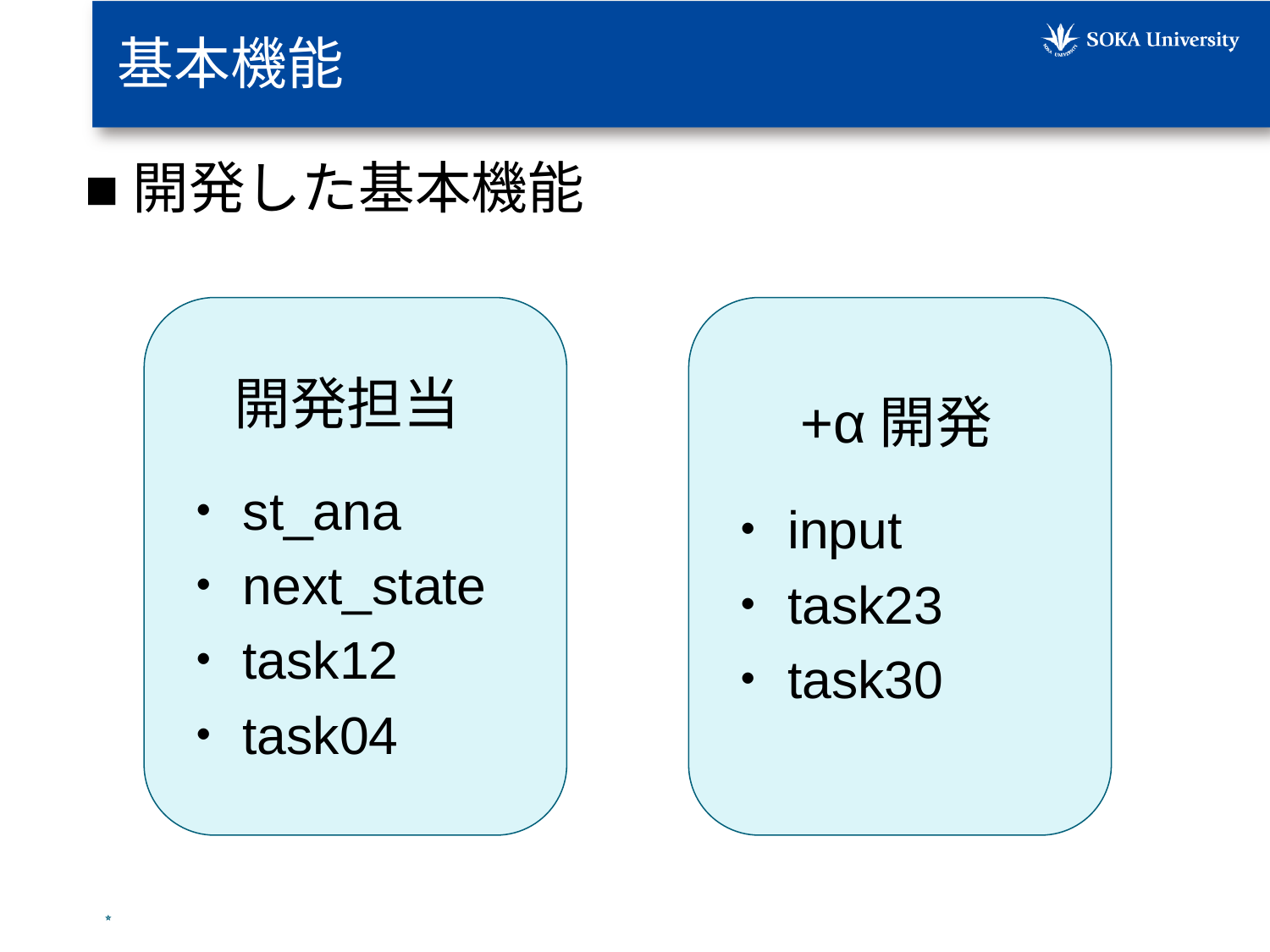

# 基本機能
■開発した基本機能

　開発担当

・st_ana
・next_state
・task12
・task04
     +α開発

・input
・task23
・task30